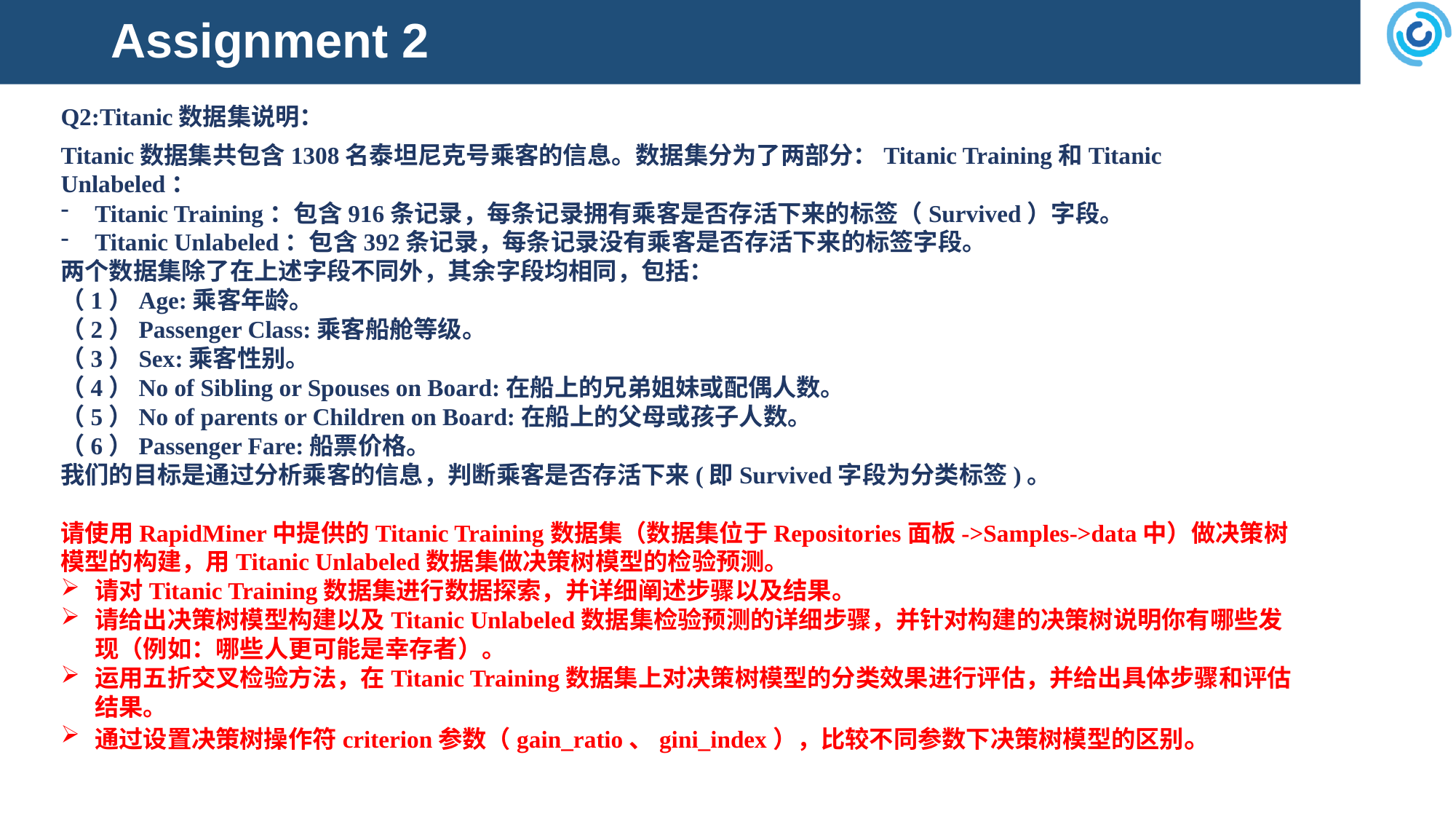

# Assignment 2
Q2:Titanic数据集说明：
Titanic数据集共包含1308名泰坦尼克号乘客的信息。数据集分为了两部分：Titanic Training和Titanic Unlabeled：
Titanic Training：包含916条记录，每条记录拥有乘客是否存活下来的标签（Survived）字段。
Titanic Unlabeled：包含392条记录，每条记录没有乘客是否存活下来的标签字段。
两个数据集除了在上述字段不同外，其余字段均相同，包括：
（1）Age:乘客年龄。
（2）Passenger Class:乘客船舱等级。
（3）Sex:乘客性别。
（4）No of Sibling or Spouses on Board:在船上的兄弟姐妹或配偶人数。
（5）No of parents or Children on Board:在船上的父母或孩子人数。
（6）Passenger Fare:船票价格。
我们的目标是通过分析乘客的信息，判断乘客是否存活下来(即Survived字段为分类标签)。

请使用RapidMiner中提供的Titanic Training数据集（数据集位于Repositories面板->Samples->data中）做决策树模型的构建，用Titanic Unlabeled数据集做决策树模型的检验预测。
请对Titanic Training数据集进行数据探索，并详细阐述步骤以及结果。
请给出决策树模型构建以及Titanic Unlabeled数据集检验预测的详细步骤，并针对构建的决策树说明你有哪些发现（例如：哪些人更可能是幸存者）。
运用五折交叉检验方法，在Titanic Training数据集上对决策树模型的分类效果进行评估，并给出具体步骤和评估结果。
通过设置决策树操作符criterion参数（gain_ratio、gini_index），比较不同参数下决策树模型的区别。